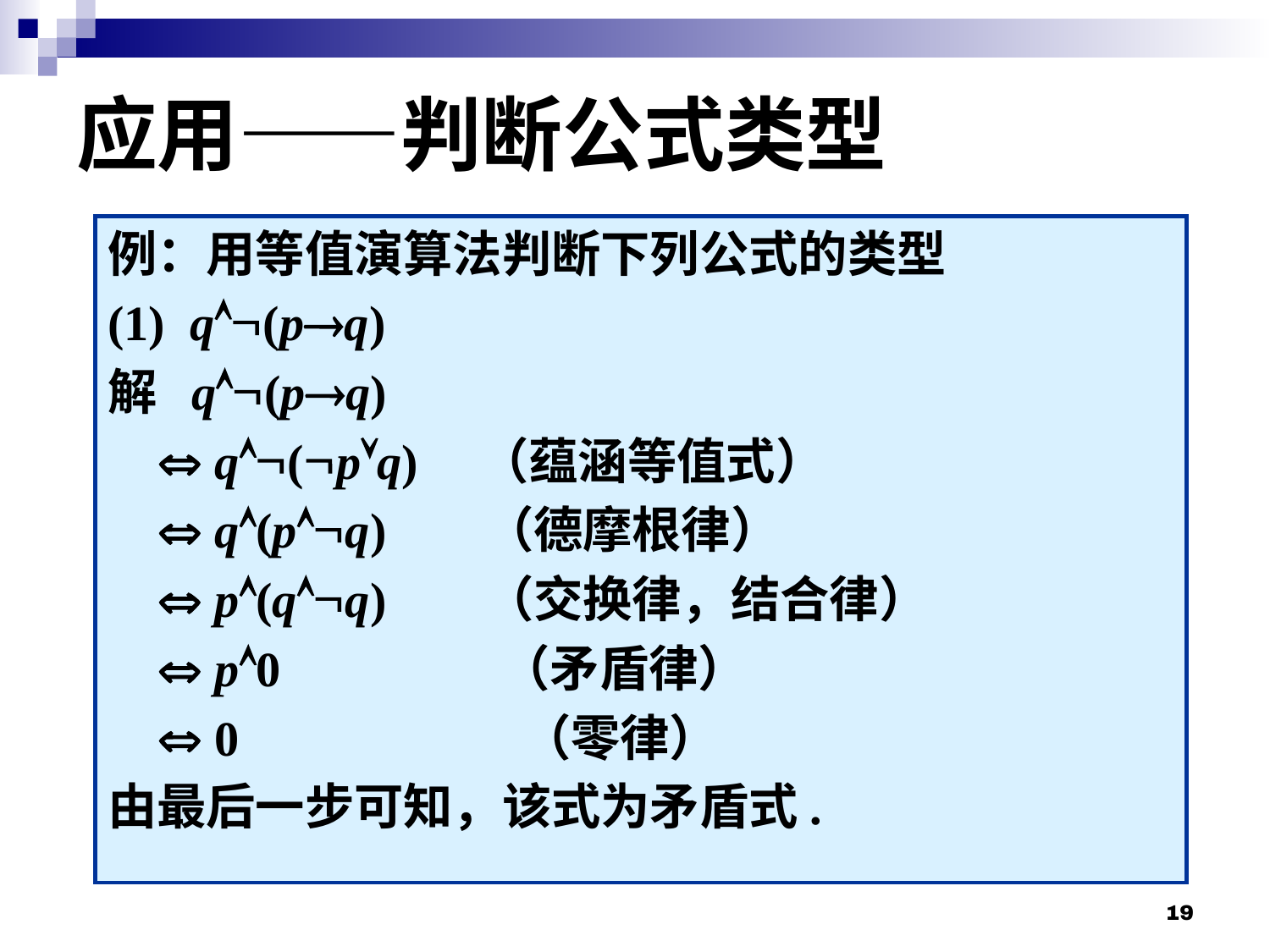

# 应用——判断公式类型
例：用等值演算法判断下列公式的类型
(1)  q∧¬(p→q)
解  q∧¬(p→q)
    ⇔ q∧¬(¬p∨q)    （蕴涵等值式）
    ⇔ q∧(p∧¬q)       （德摩根律）
    ⇔ p∧(q∧¬q)       （交换律，结合律）
    ⇔ p∧0                 （矛盾律）
    ⇔ 0                      （零律）
由最后一步可知，该式为矛盾式.
19